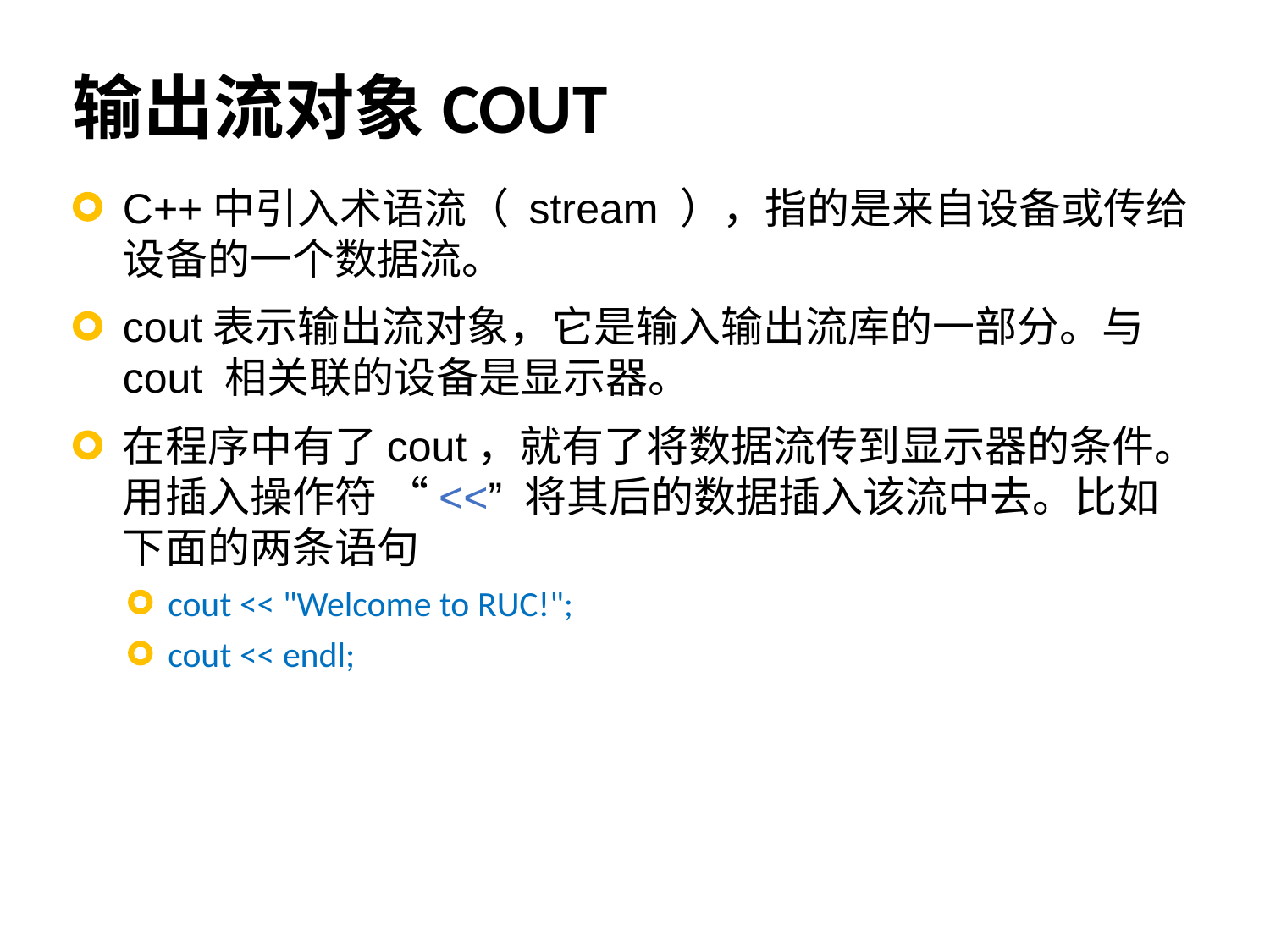

# 输出流对象COUT
C++中引入术语流（ stream ），指的是来自设备或传给设备的一个数据流。
cout表示输出流对象，它是输入输出流库的一部分。与cout 相关联的设备是显示器。
在程序中有了cout，就有了将数据流传到显示器的条件。用插入操作符 “<<” 将其后的数据插入该流中去。比如下面的两条语句
cout << "Welcome to RUC!";
cout << endl;